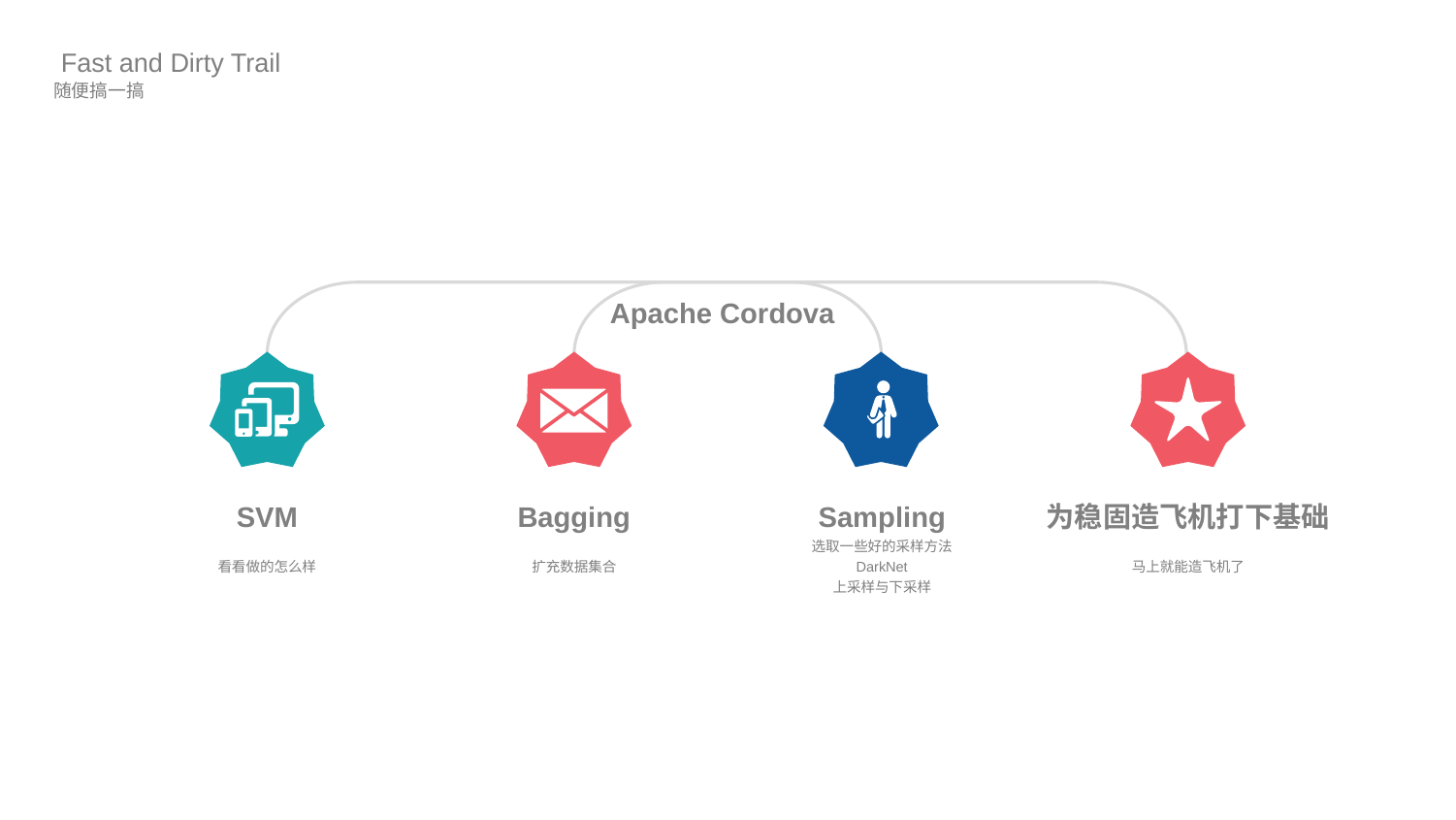

Fast and Dirty Trail
随便搞一搞

Apache Cordova

Bagging
扩充数据集合

Sampling
选取一些好的采样方法
DarkNet
上采样与下采样

为稳固造飞机打下基础
马上就能造飞机了

SVM
看看做的怎么样